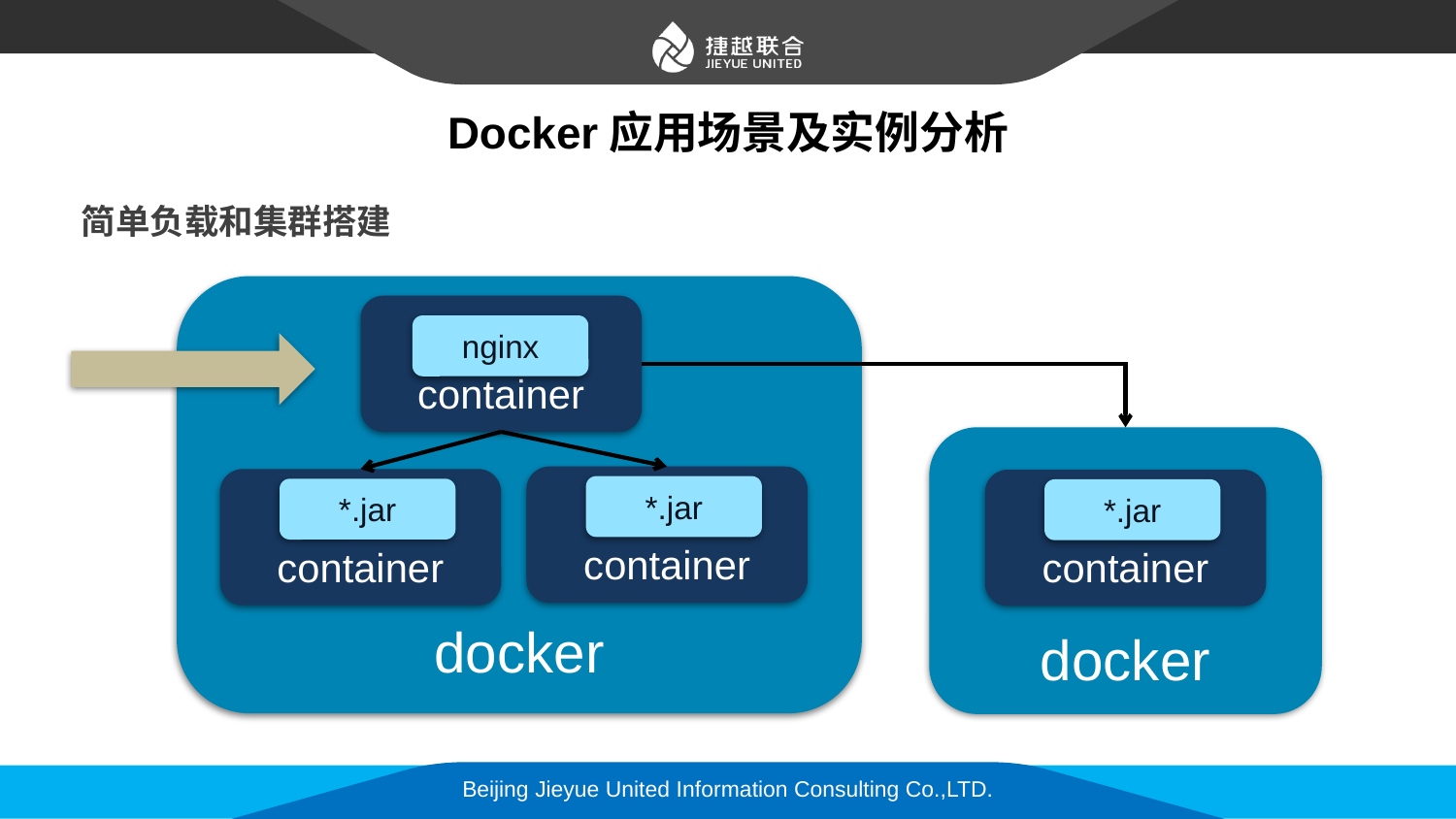

# Docker应用场景及实例分析
简单负载和集群搭建

docker

container
nginx

docker

container

container

container
*.jar
*.jar
*.jar